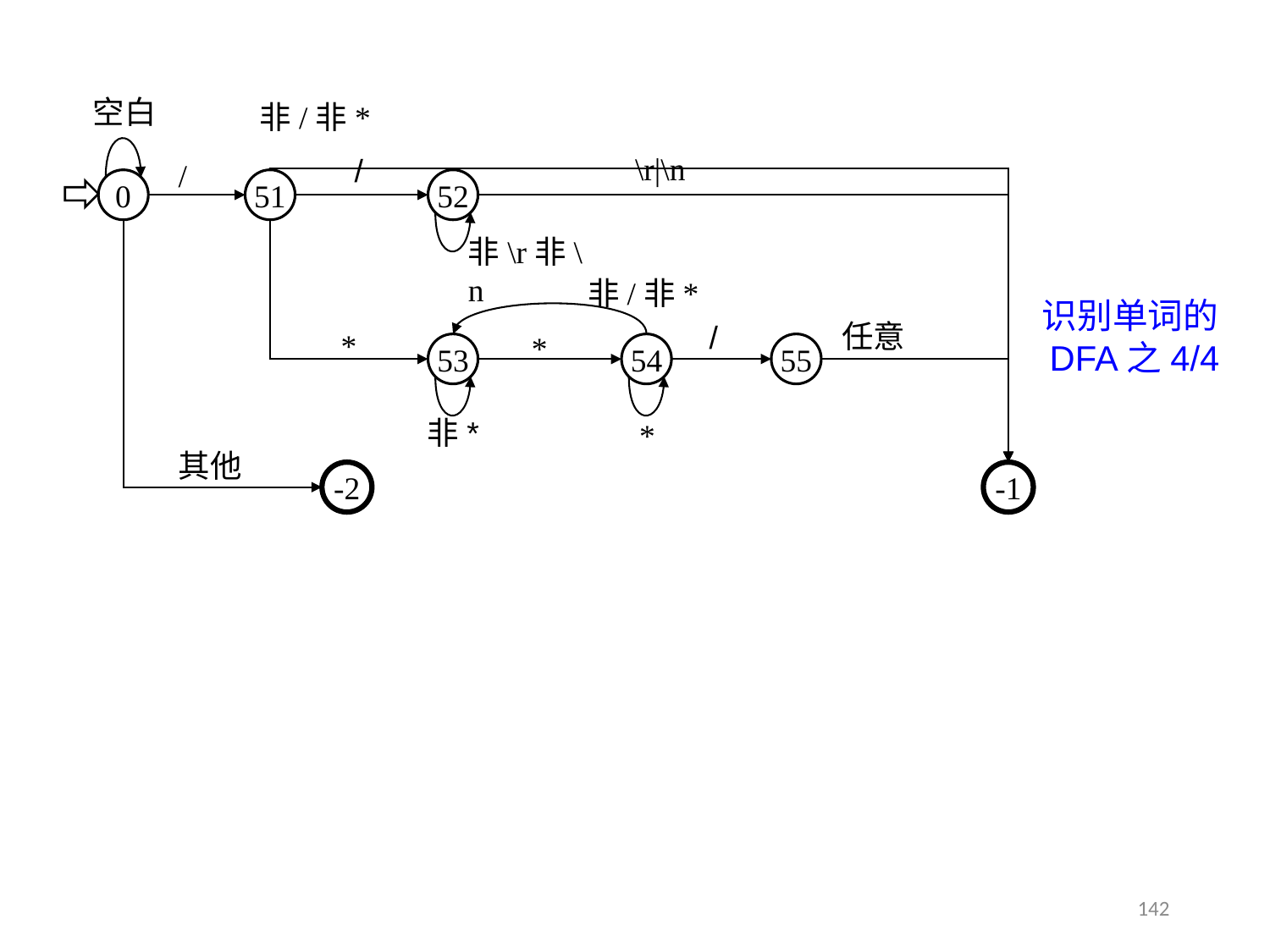

3.4.3 识别单词的DFA
空白
非/非*
\r|\n
/
/
0
51
52

非\r非\n
非/非*
任意
/
*
*
53
54
55
非*
*
其他
-2
-1
识别单词的DFA之4/4
142